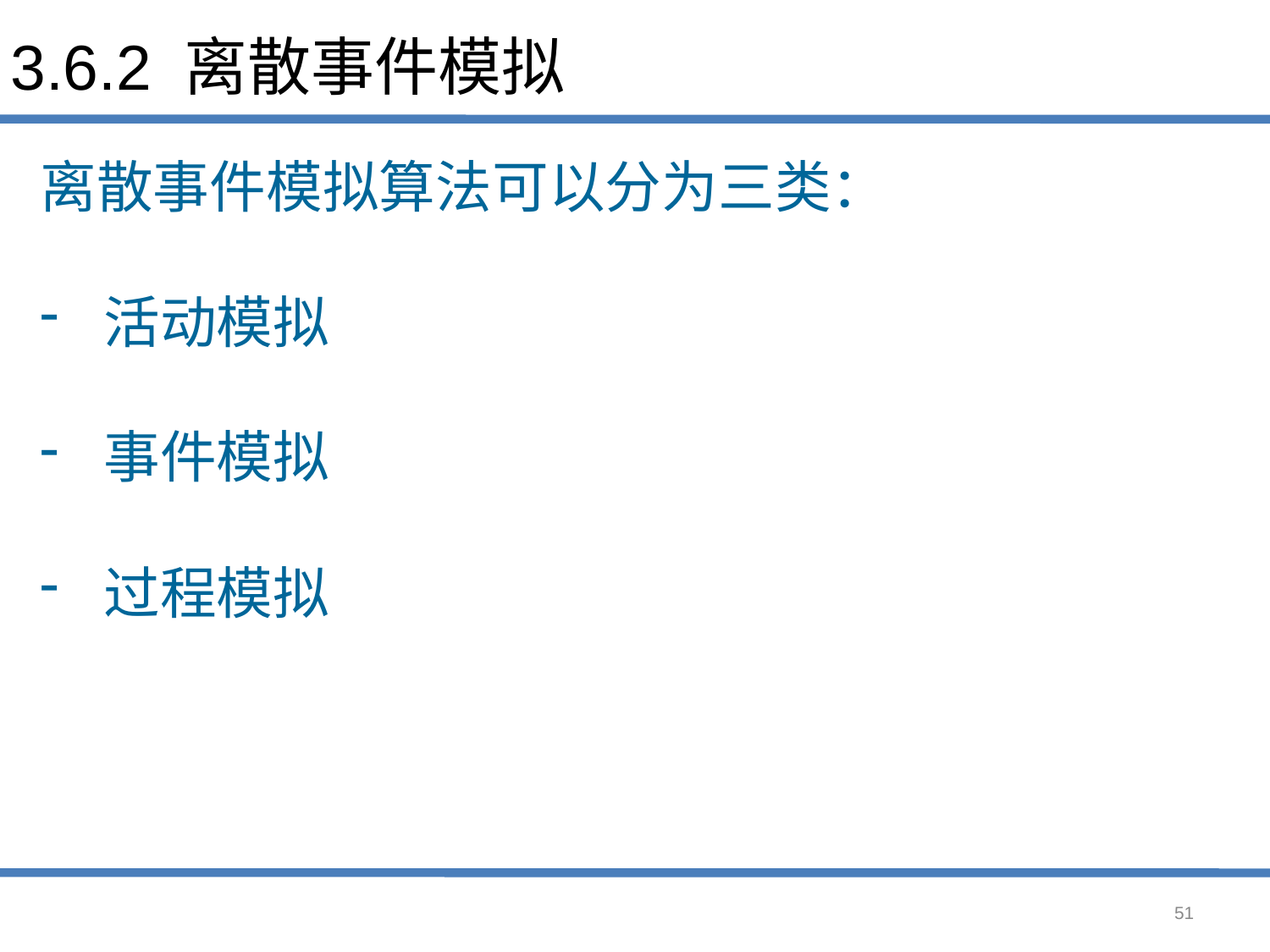

# 3.6.2 离散事件模拟
离散事件模拟算法可以分为三类：

活动模拟

事件模拟

过程模拟
51